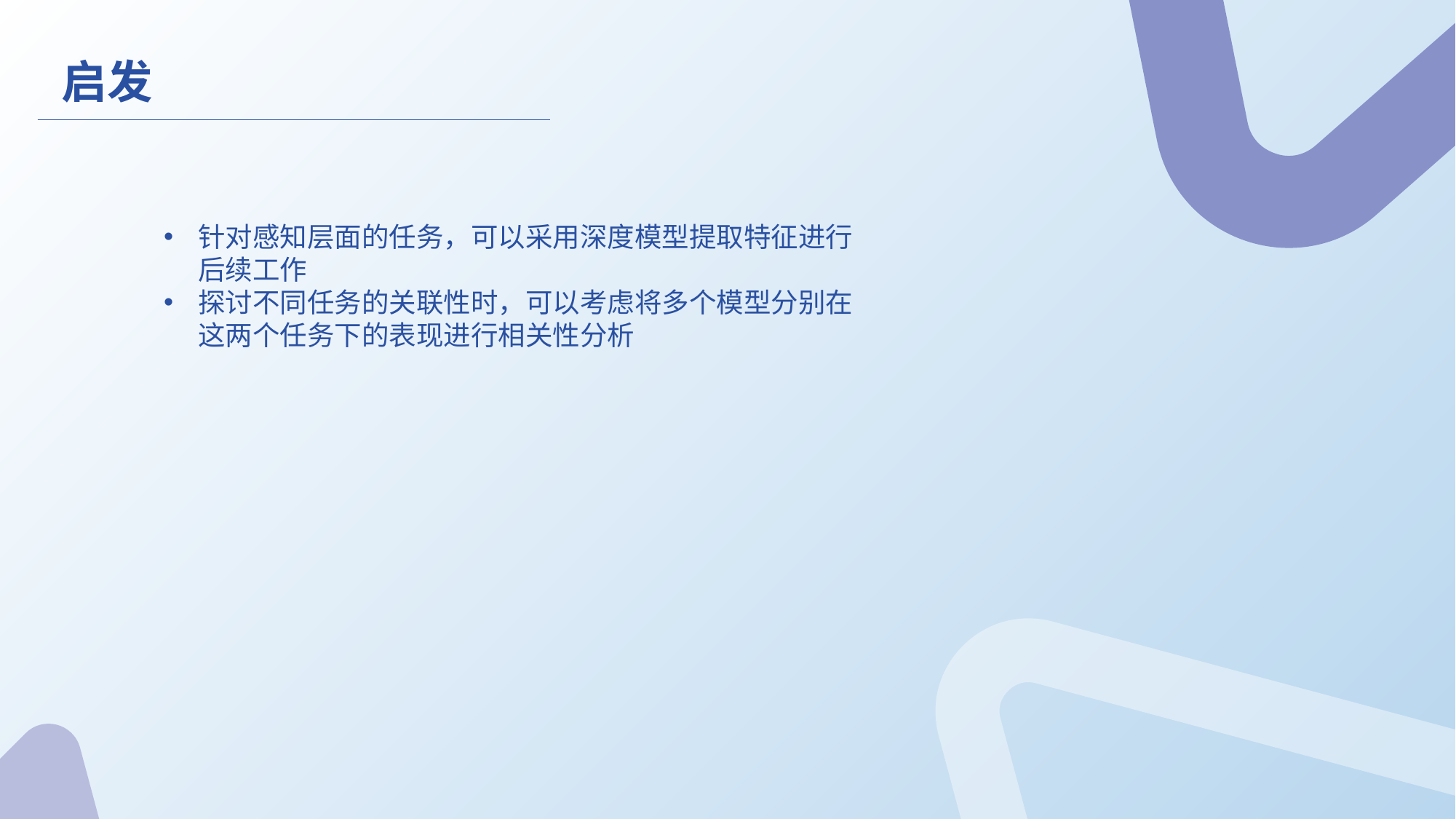

启发
针对感知层面的任务，可以采用深度模型提取特征进行后续工作
探讨不同任务的关联性时，可以考虑将多个模型分别在这两个任务下的表现进行相关性分析